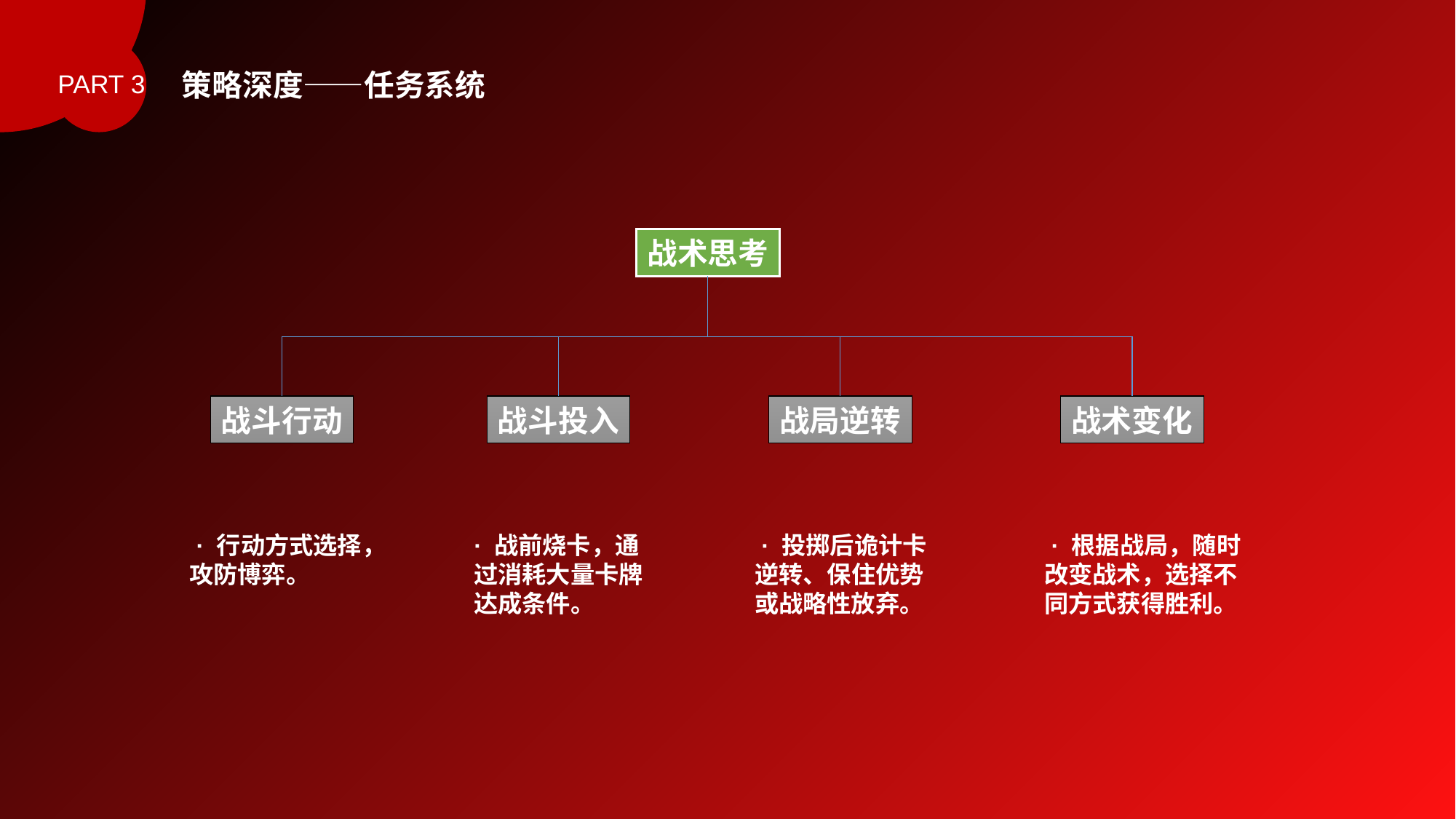

策略深度——任务系统
PART 3
战术思考
战斗行动
战斗投入
战局逆转
战术变化
 · 投掷后诡计卡逆转、保住优势或战略性放弃。
 · 行动方式选择，攻防博弈。
· 战前烧卡，通过消耗大量卡牌达成条件。
 · 根据战局，随时改变战术，选择不同方式获得胜利。